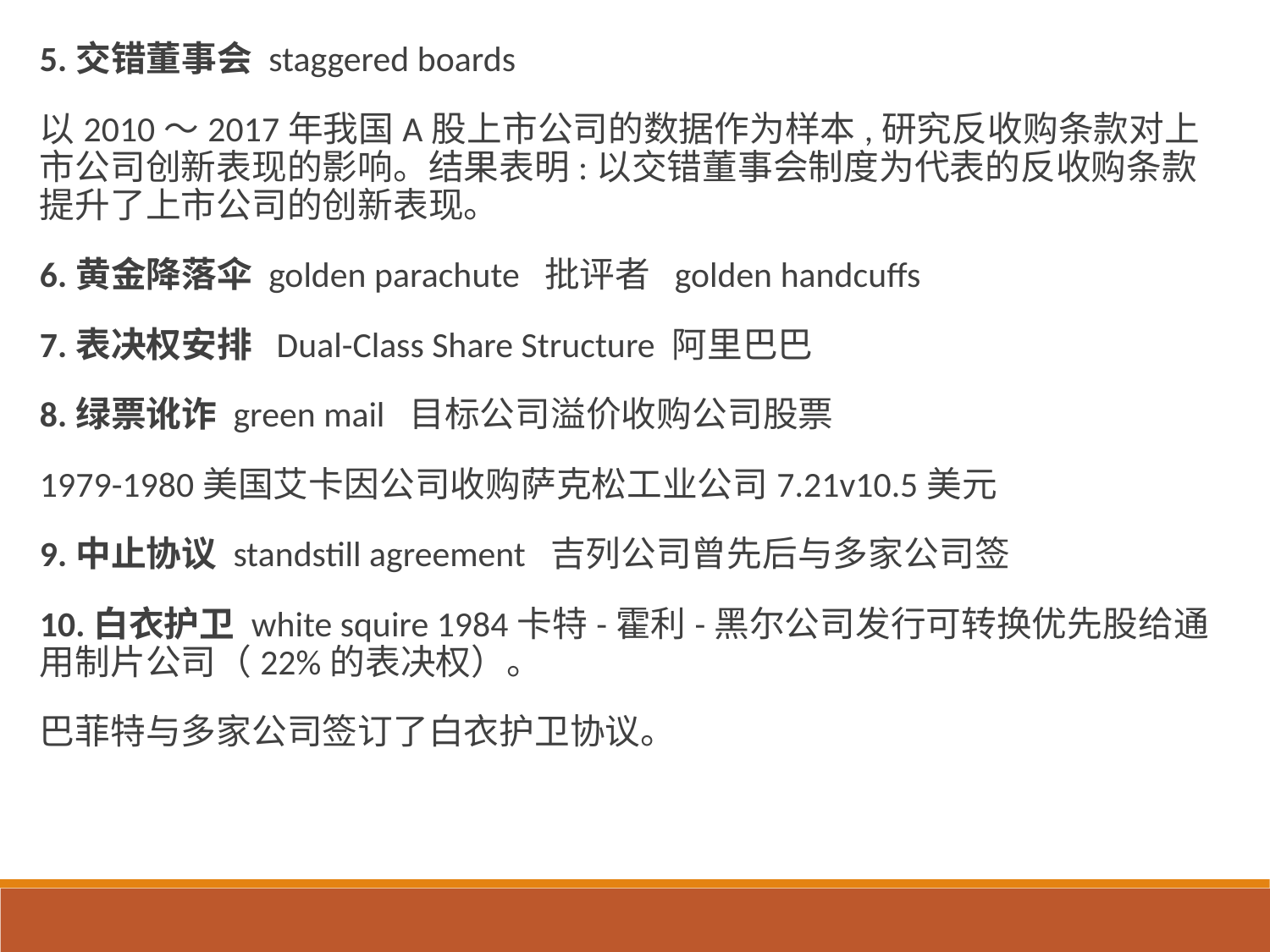

5.交错董事会 staggered boards
以2010～2017年我国A股上市公司的数据作为样本,研究反收购条款对上市公司创新表现的影响。结果表明:以交错董事会制度为代表的反收购条款提升了上市公司的创新表现。
6.黄金降落伞 golden parachute  批评者  golden handcuffs
7.表决权安排  Dual-Class Share Structure 阿里巴巴
8.绿票讹诈 green mail  目标公司溢价收购公司股票
1979-1980美国艾卡因公司收购萨克松工业公司7.21v10.5美元
9.中止协议 standstill agreement  吉列公司曾先后与多家公司签
10.白衣护卫 white squire 1984卡特-霍利-黑尔公司发行可转换优先股给通用制片公司（22%的表决权）。
巴菲特与多家公司签订了白衣护卫协议。